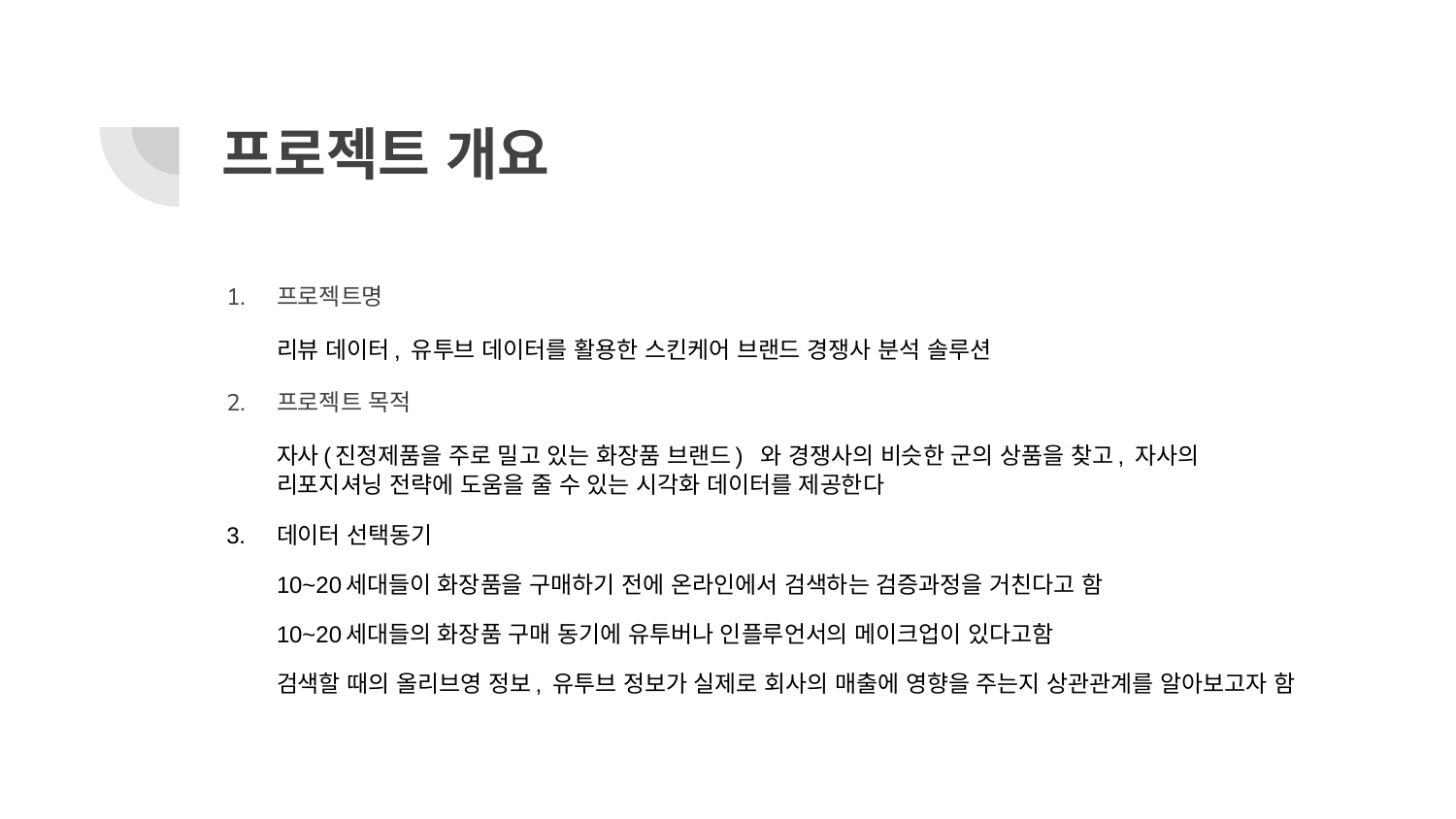

# 프로젝트 개요
프로젝트명
리뷰 데이터, 유투브 데이터를 활용한 스킨케어 브랜드 경쟁사 분석 솔루션
프로젝트 목적
자사(진정제품을 주로 밀고 있는 화장품 브랜드)  와 경쟁사의 비슷한 군의 상품을 찾고, 자사의 리포지셔닝 전략에 도움을 줄 수 있는 시각화 데이터를 제공한다
데이터 선택동기
10~20세대들이 화장품을 구매하기 전에 온라인에서 검색하는 검증과정을 거친다고 함
10~20세대들의 화장품 구매 동기에 유투버나 인플루언서의 메이크업이 있다고함
검색할 때의 올리브영 정보, 유투브 정보가 실제로 회사의 매출에 영향을 주는지 상관관계를 알아보고자 함